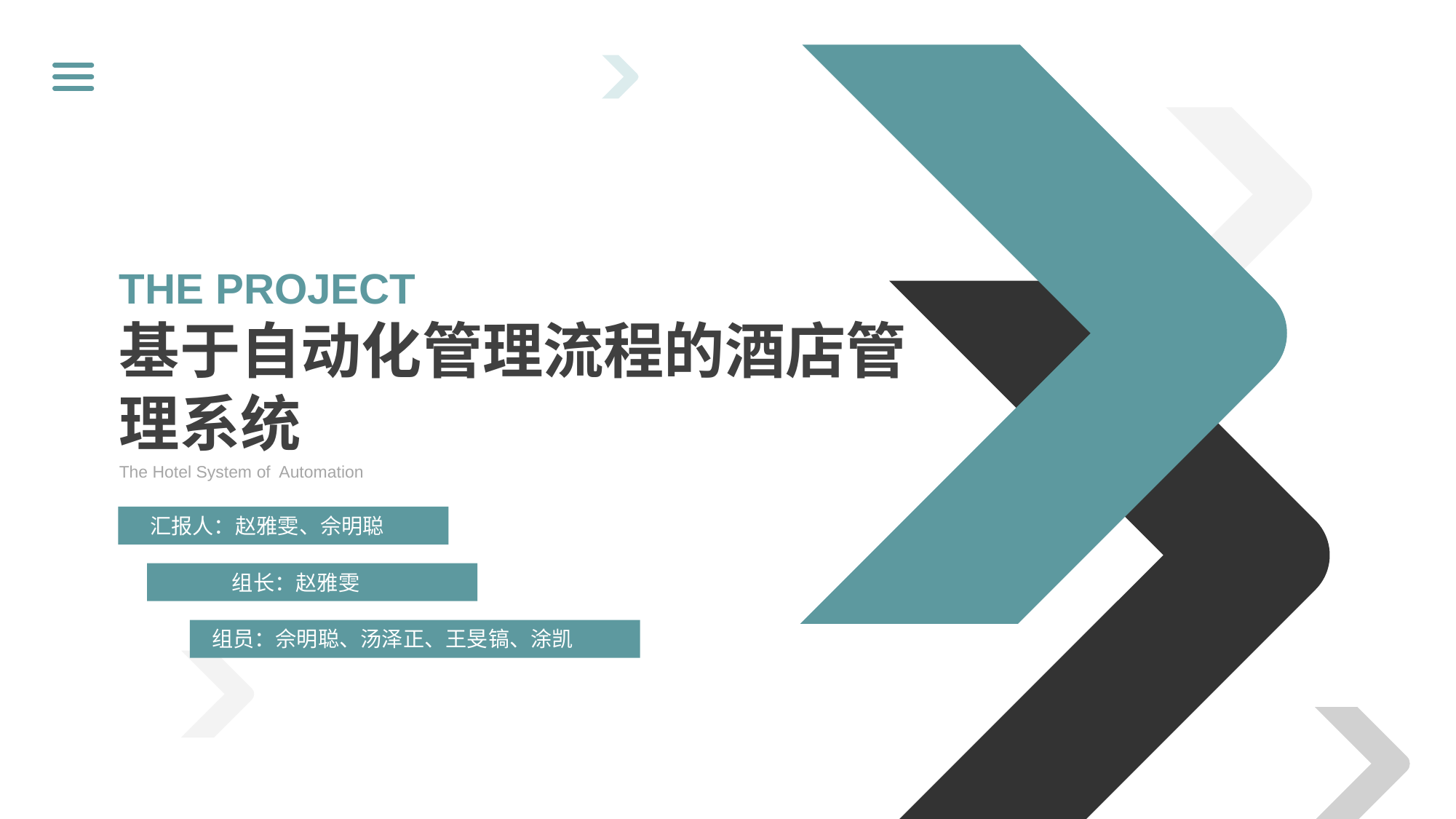

THE PROJECT

基于自动化管理流程的酒店管理系统
The Hotel System of  Automation

汇报人：赵雅雯、佘明聪

组长：赵雅雯

组员：佘明聪、汤泽正、王旻镐、涂凯